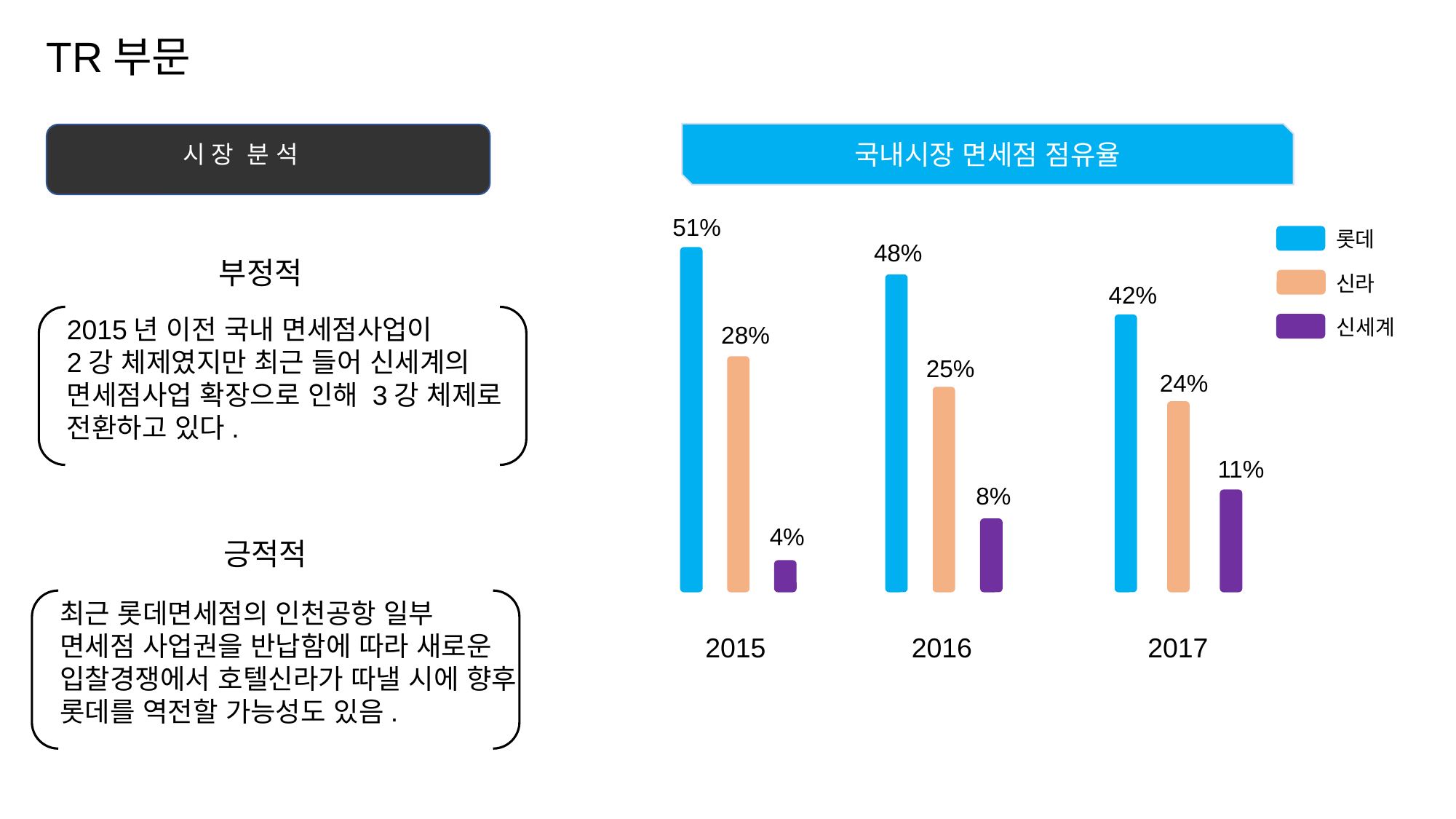

TR부문
국내시장 면세점 점유율
51%
48%

42%
28%

25%

24%

11%
8%

4%

2015
2016
2017
롯데

신라

신세계

시 장  분 석
부정적

2015년 이전 국내 면세점사업이
2강 체제였지만 최근 들어 신세계의
면세점사업 확장으로 인해 3강 체제로
전환하고 있다.
긍적적

최근 롯데면세점의 인천공항 일부
면세점 사업권을 반납함에 따라 새로운
입찰경쟁에서 호텔신라가 따낼 시에 향후
롯데를 역전할 가능성도 있음.